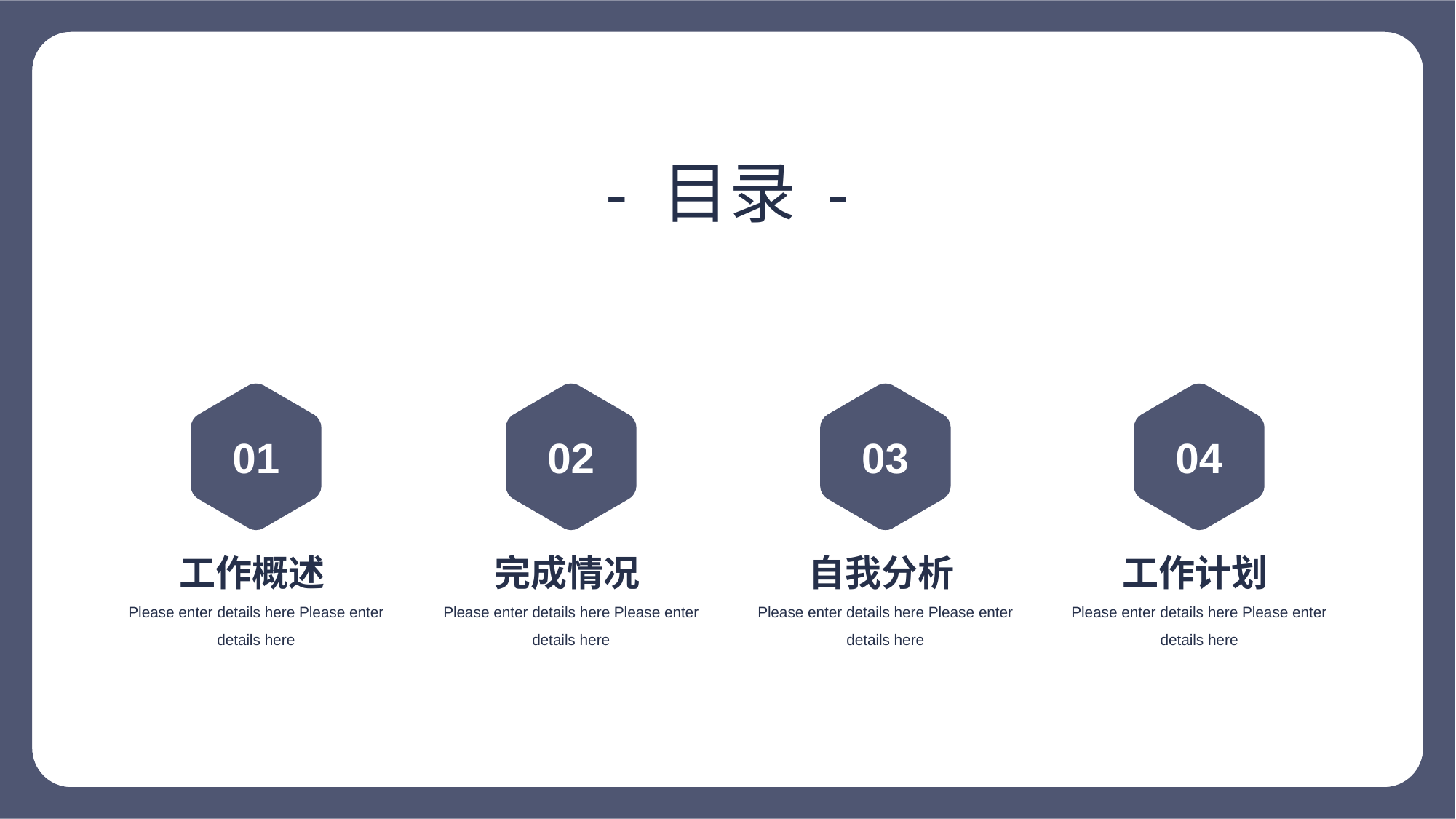

- 目录 -

01
工作概述
Please enter details here Please enter details here

02
完成情况
Please enter details here Please enter details here

03
自我分析
Please enter details here Please enter details here

04
工作计划
Please enter details here Please enter details here